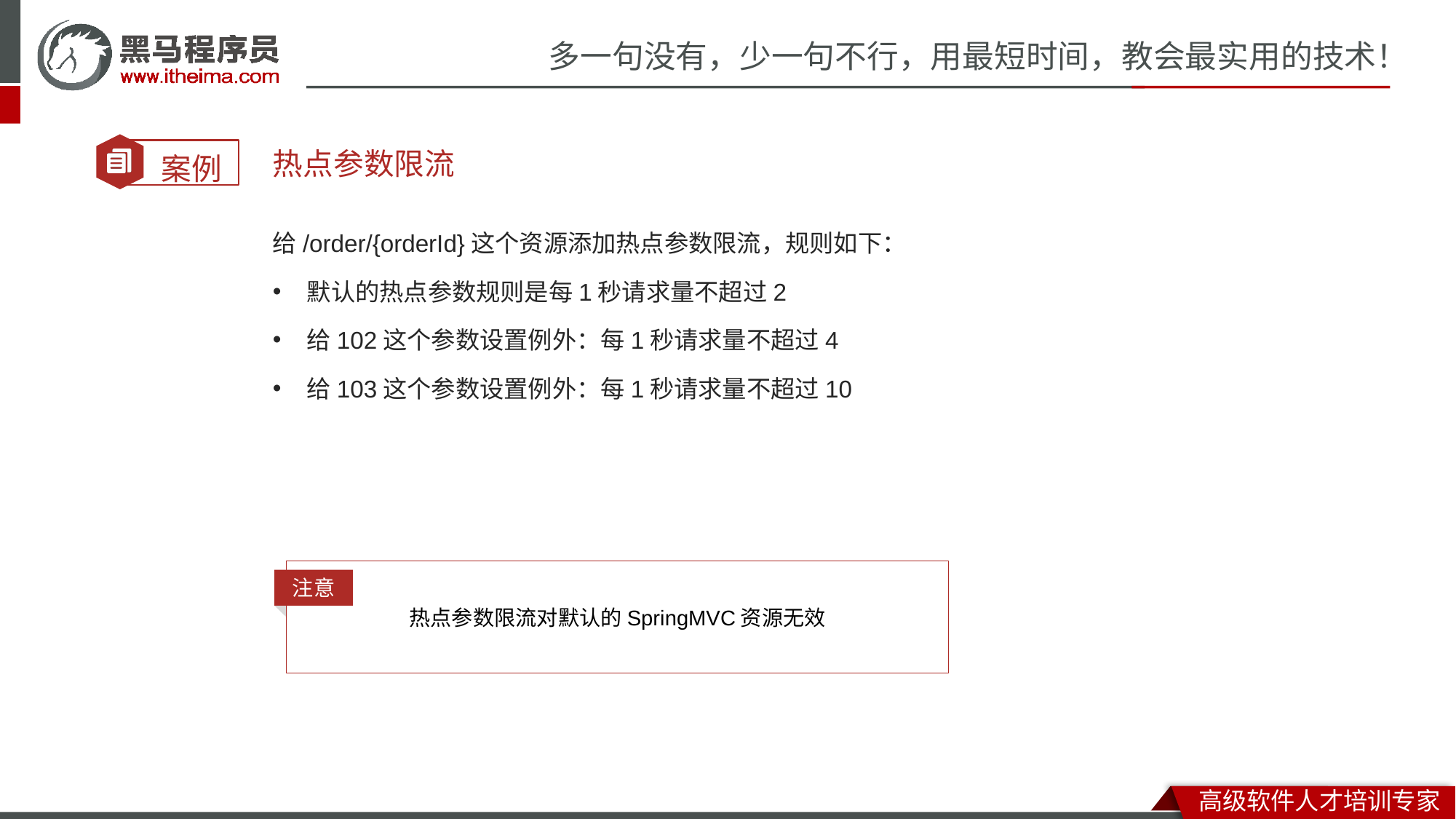

热点参数限流
给/order/{orderId}这个资源添加热点参数限流，规则如下：
默认的热点参数规则是每1秒请求量不超过2
给102这个参数设置例外：每1秒请求量不超过4
给103这个参数设置例外：每1秒请求量不超过10
热点参数限流对默认的SpringMVC资源无效
注意